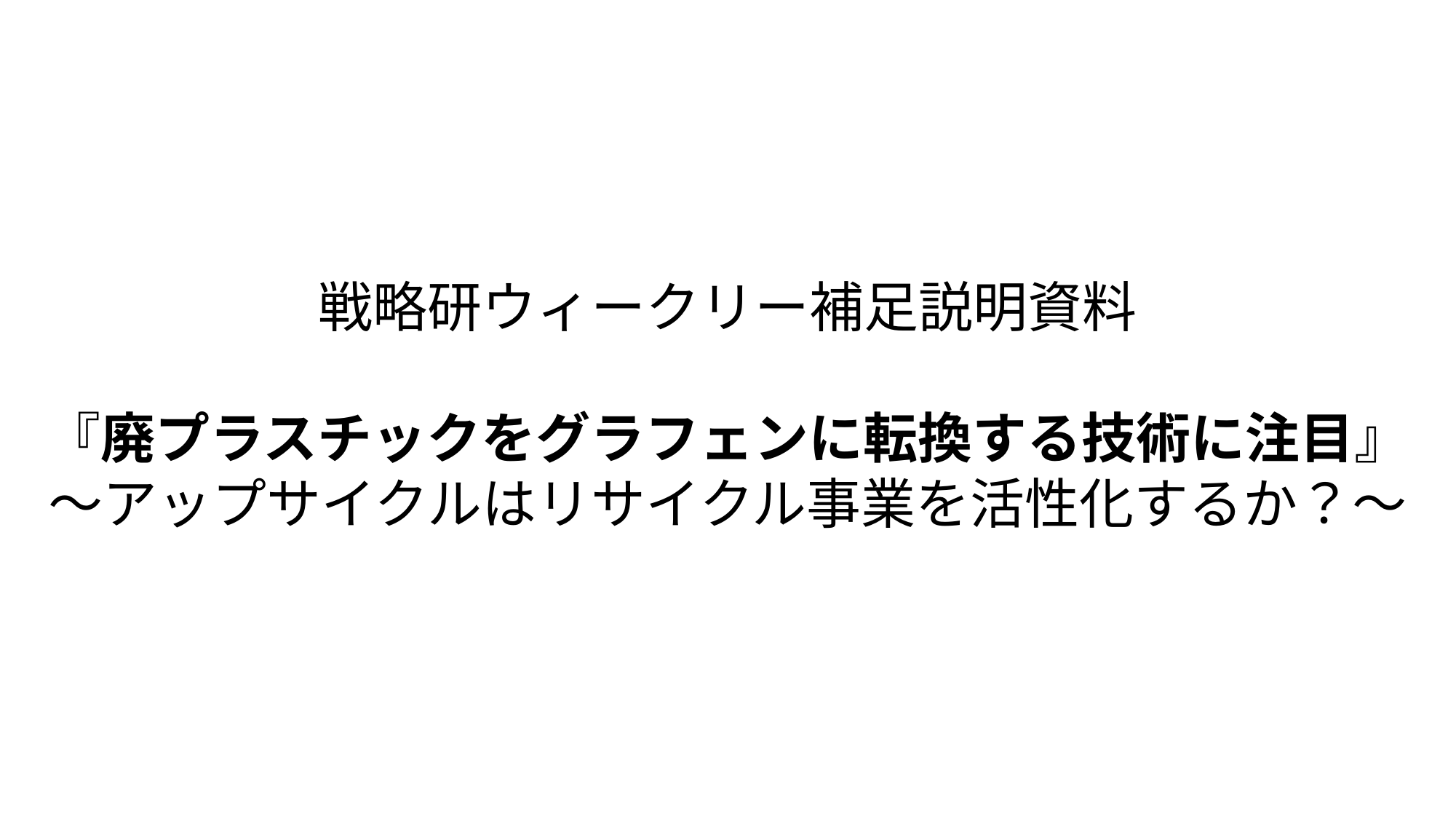

戦略研ウィークリー補足説明資料

『廃プラスチックをグラフェンに転換する技術に注目』
～アップサイクルはリサイクル事業を活性化するか？～